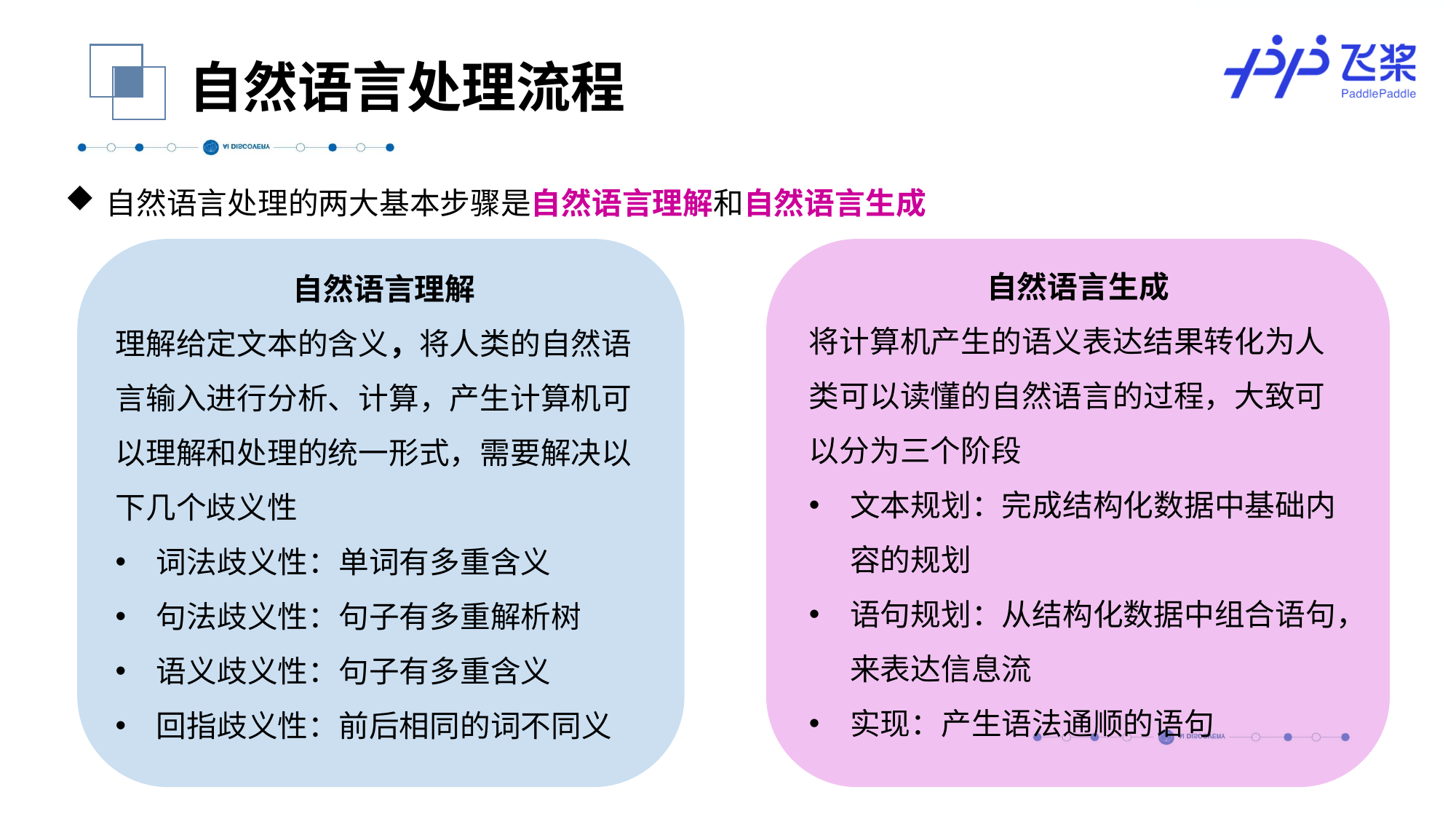

自然语言处理流程
自然语言处理的两大基本步骤是自然语言理解和自然语言生成

自然语言生成
将计算机产生的语义表达结果转化为人类可以读懂的自然语言的过程，大致可以分为三个阶段
文本规划：完成结构化数据中基础内容的规划
语句规划：从结构化数据中组合语句，来表达信息流
实现：产生语法通顺的语句
自然语言理解
理解给定文本的含义，将人类的自然语言输入进行分析、计算，产生计算机可以理解和处理的统一形式，需要解决以下几个歧义性
词法歧义性：单词有多重含义
句法歧义性：句子有多重解析树
语义歧义性：句子有多重含义
回指歧义性：前后相同的词不同义